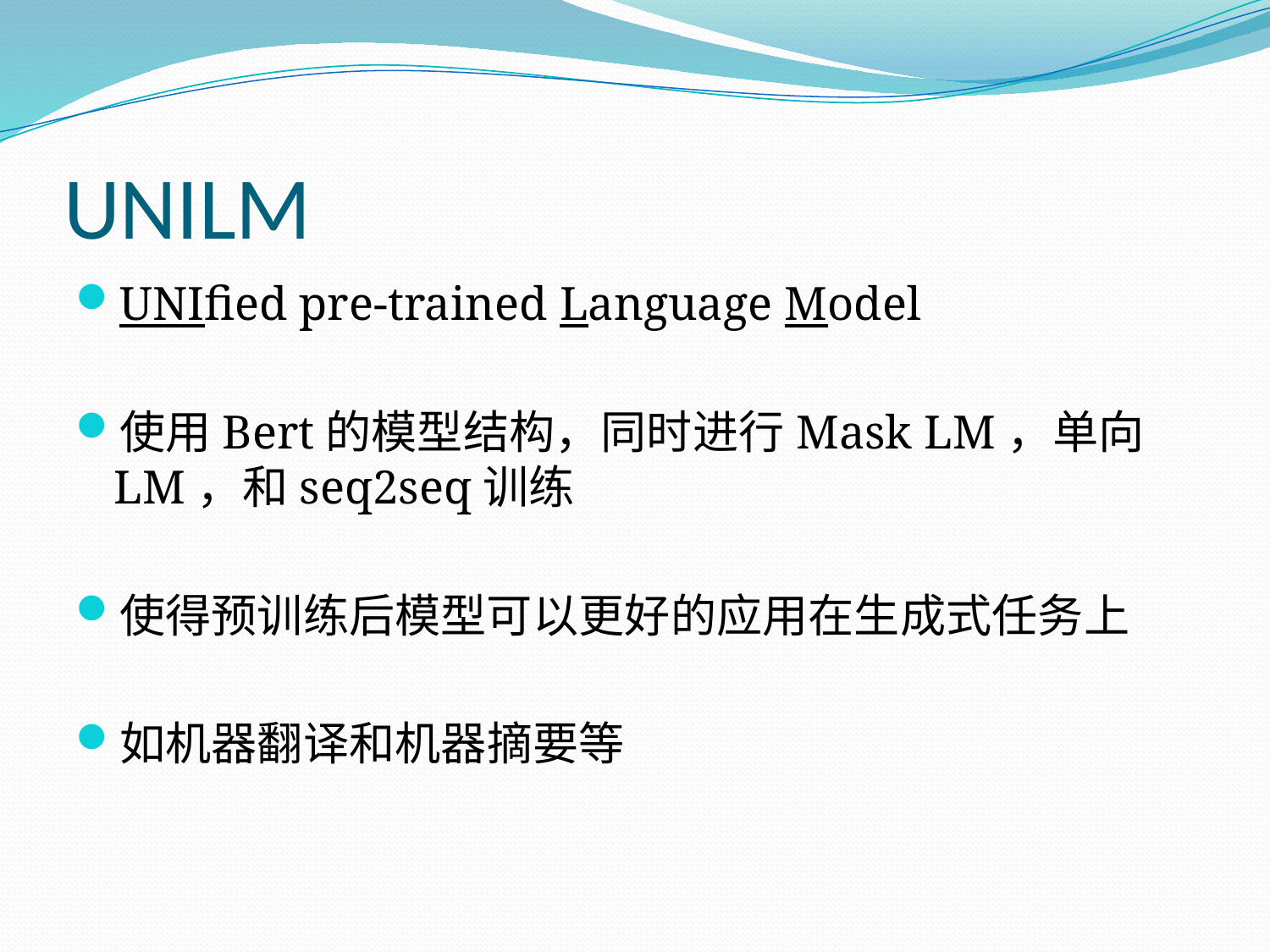

# UNILM
UNIfied pre-trained Language Model

使用Bert的模型结构，同时进行Mask LM，单向LM，和seq2seq训练

使得预训练后模型可以更好的应用在生成式任务上

如机器翻译和机器摘要等